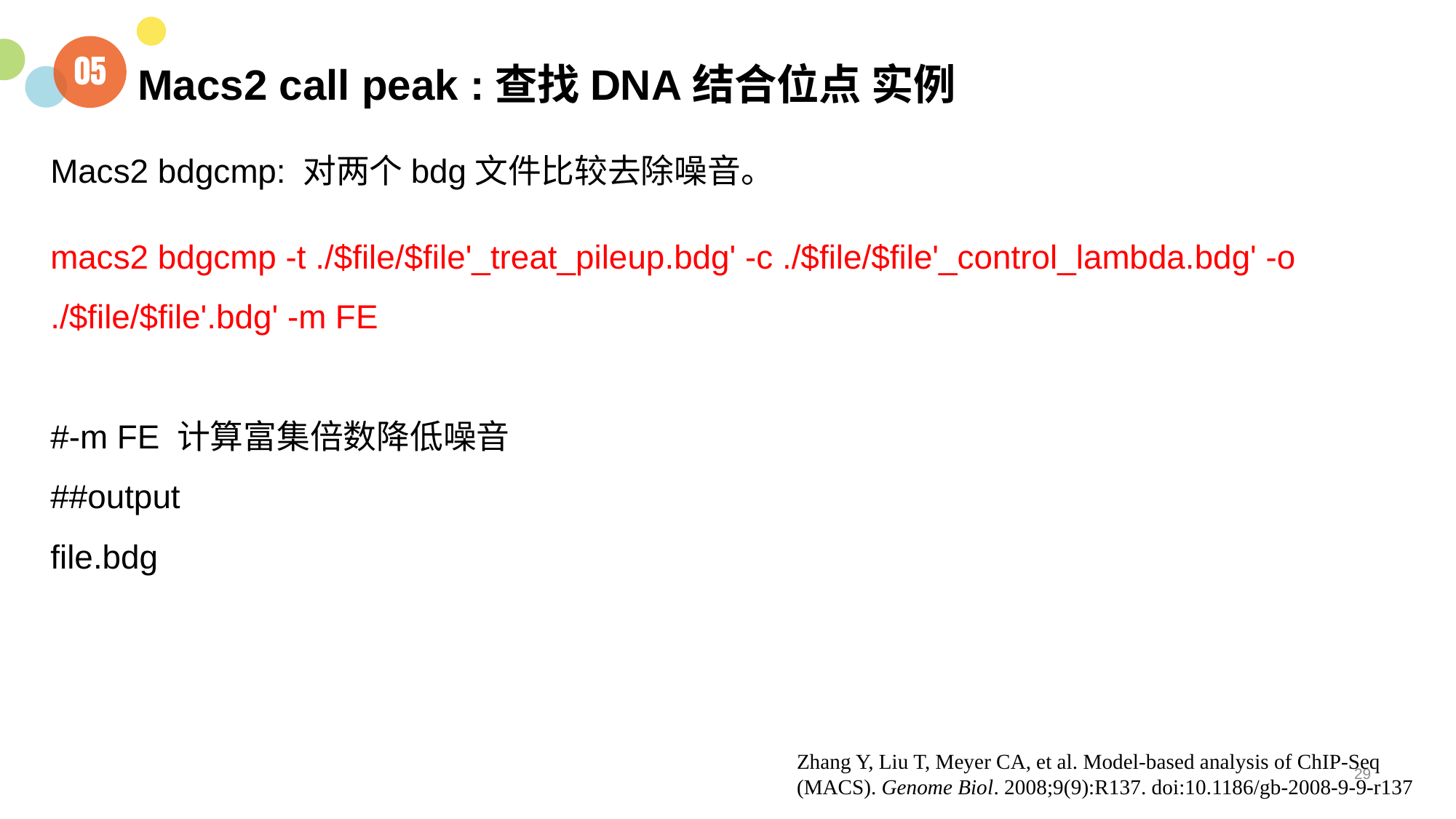

05
Macs2 call peak :查找DNA结合位点 实例

Macs2 bdgcmp: 对两个bdg文件比较去除噪音。
macs2 bdgcmp -t ./$file/$file'_treat_pileup.bdg' -c ./$file/$file'_control_lambda.bdg' -o ./$file/$file'.bdg' -m FE

#-m FE 计算富集倍数降低噪音
##output
file.bdg

Zhang Y, Liu T, Meyer CA, et al. Model-based analysis of ChIP-Seq (MACS). Genome Biol. 2008;9(9):R137. doi:10.1186/gb-2008-9-9-r137
29